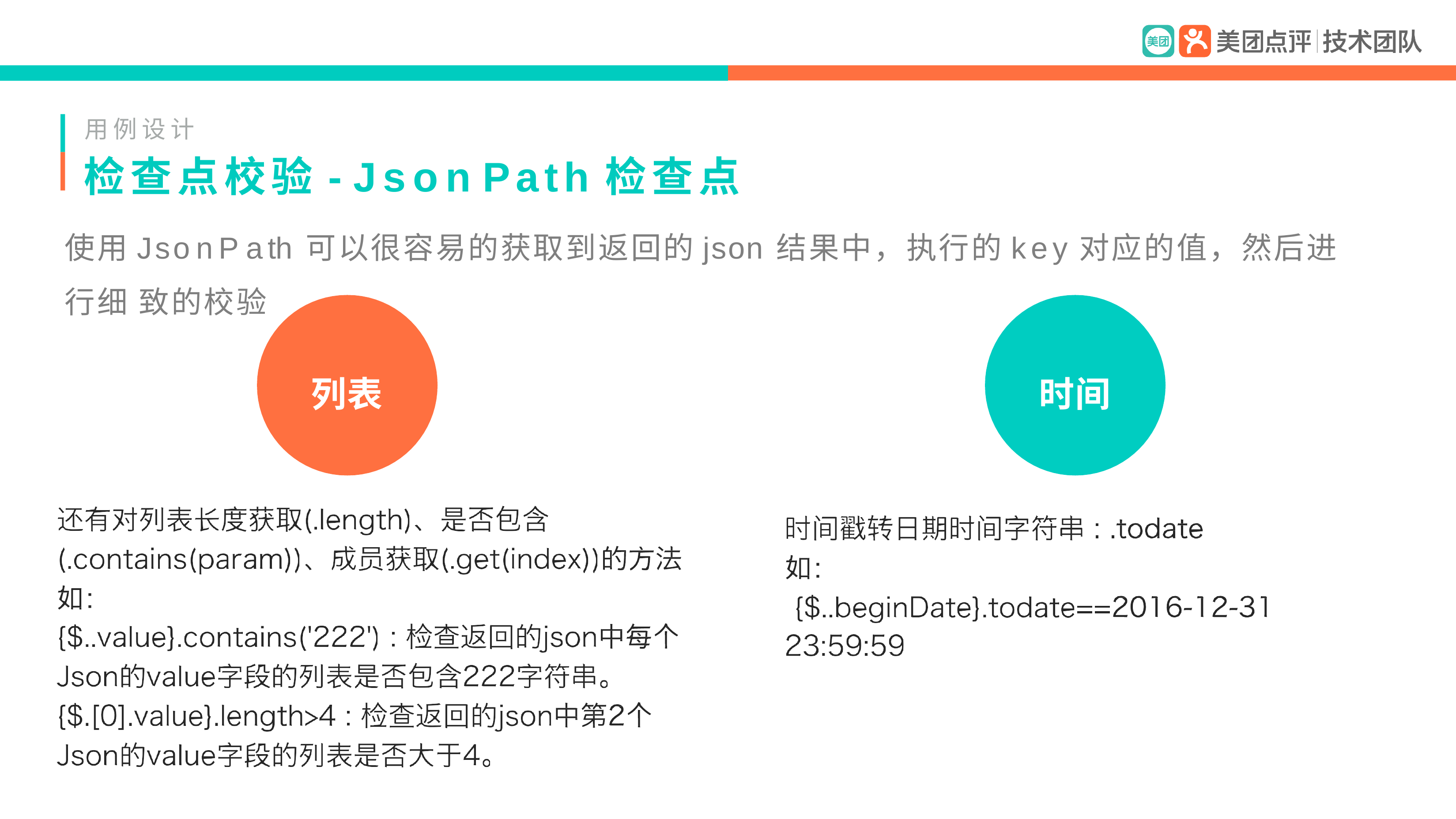

用例设计
# 检查点校验- Json Path检查点

使用JsonPath可以很容易的获取到返回的json结果中，执行的key对应的值，然后进行细 致的校验

列表
时间